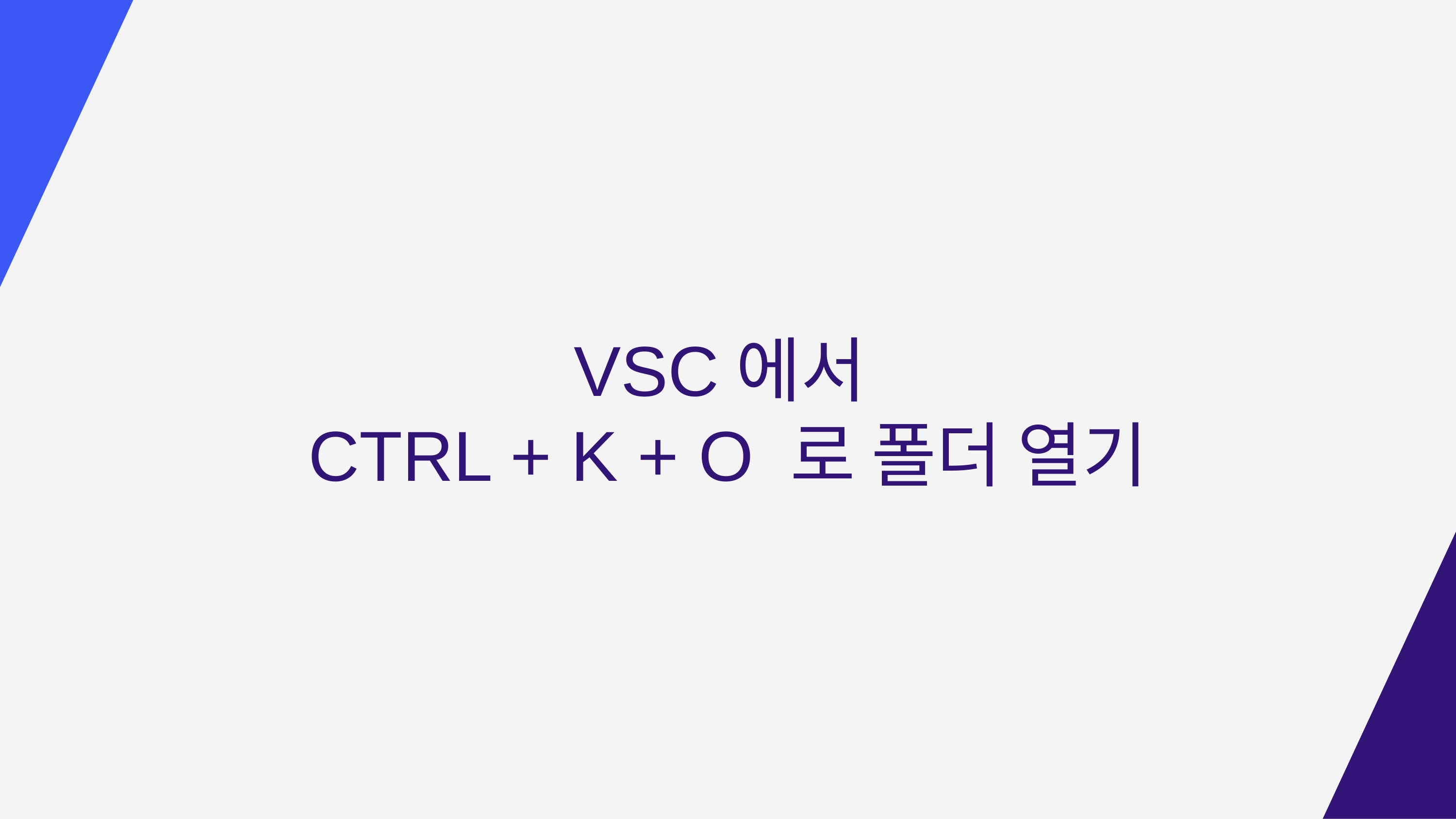

VSC에서
CTRL + K + O 로 폴더 열기